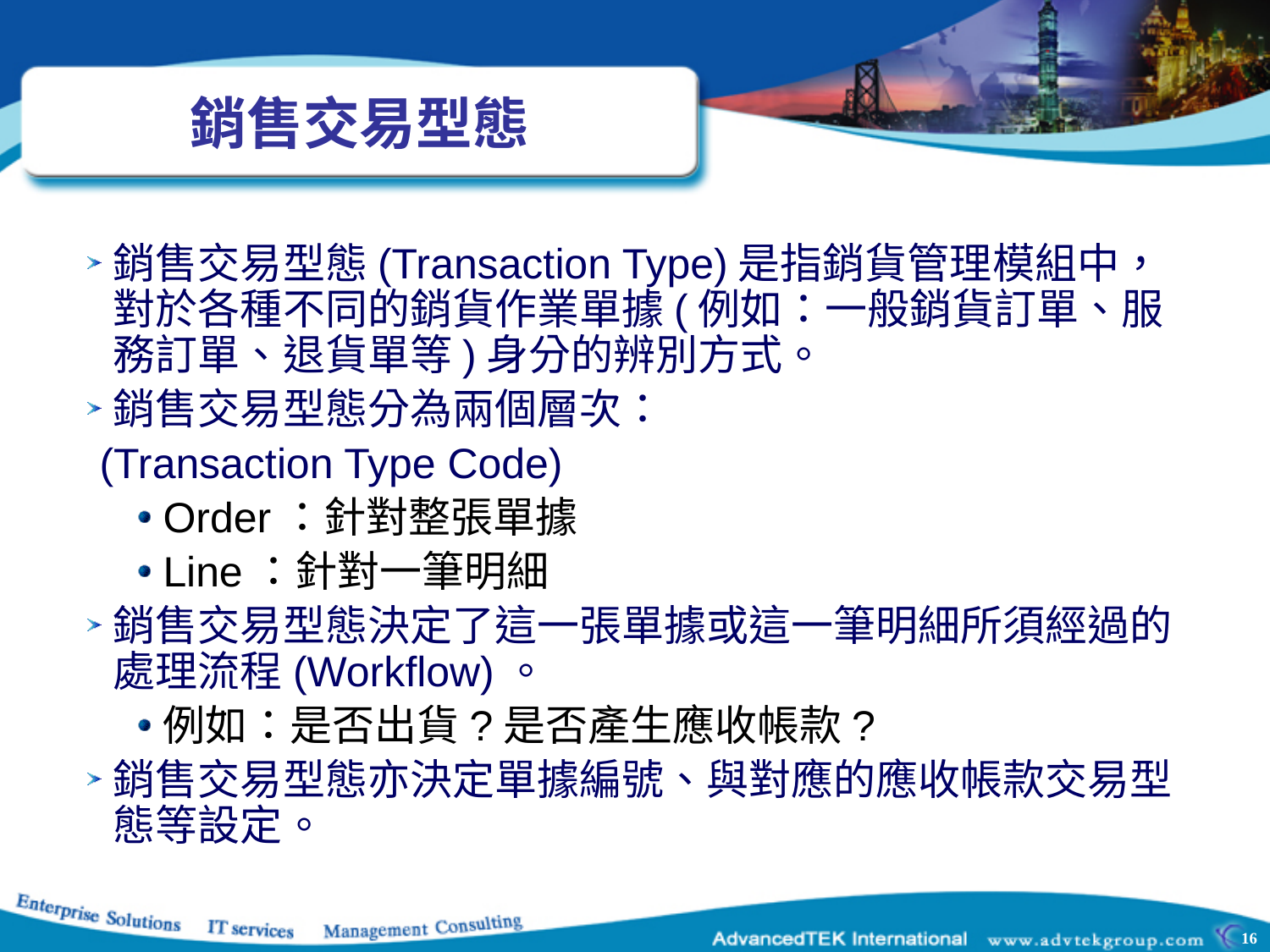

# 銷售交易型態
銷售交易型態(Transaction Type)是指銷貨管理模組中，對於各種不同的銷貨作業單據(例如：一般銷貨訂單、服務訂單、退貨單等)身分的辨別方式。
銷售交易型態分為兩個層次：
 (Transaction Type Code)
Order：針對整張單據
Line：針對一筆明細
銷售交易型態決定了這一張單據或這一筆明細所須經過的處理流程(Workflow)。
例如：是否出貨?是否產生應收帳款?
銷售交易型態亦決定單據編號、與對應的應收帳款交易型態等設定。
16